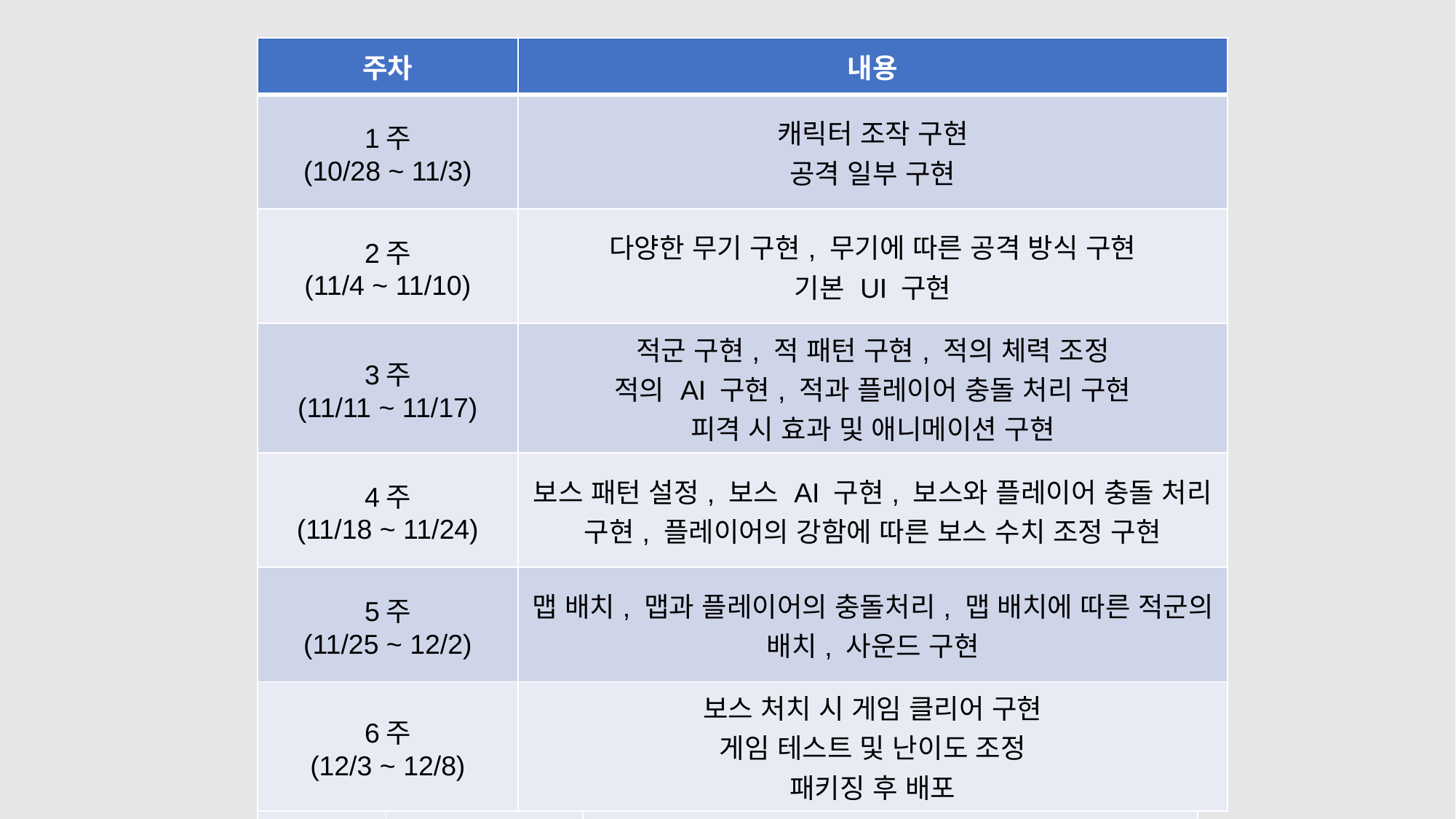

| 1주차 | 리소스 수집 | 1. 리소스 수집 ( 100% ) |
| --- | --- | --- |
| 2주차 | 캐릭터, 맵 오브젝트 | 캐릭터, 캐릭터 기본 능력 구현 ( 30% ) 맵의 충돌물, 아이템 구현 ( 0% ) |
| 3주차 | 적 오브젝트 | 기본몹, 포탑 구현 ( 20% ) 기본몹과 캐릭터의 공격 충돌체크, 캐릭터와 기본몹의 충돌체크 구현 (0 %) 보스몹의 패턴 구현 (0 %) |
| 4주차 |  |  |
| 5주차 | 버그 탐색 및 중간점검 | 메뉴 구현 (0 %) 플레이를 통해 버그 탐색 후 수정 (0 %) 2주차와 3주차에서 구현한 것들이 제대로 작동하는지 확인 (0 %) |
| 6주차 | 캐릭터 오브젝트 최종 | 캐릭터의 추가 기능들을 구현 캐릭터에 따른 카메라의 움직임 보완 |
| 7주차 | 적 오브젝트 최종 | 보스의 추가패턴 구현 터렛, 비행유닛의 움직임 수정 적 추가, 충돌체크 보완 |
| 8주차 | 맵 구성 | 1. 맵의 구조, 적의 배치, 세이브 포인트의 위치 조정 플레이시 클리어 가능한지 테스트 클리어 점수, 도전과제 부분 구현 |
| 9주차 | 난이도 | 도전과제 클리어시 어려운 난이도 생성되도록 구현 적군의 추가배치 혹은 패턴의 변화를 통해 상위 난이도 구현 |
| 10주차 | 마무리 | 1. 최종 점검 및 릴리즈 후 배포를 통해 평가받기 |
| 주차 | 내용 |
| --- | --- |
| 1주 (10/28 ~ 11/3) | 캐릭터 조작 구현 공격 일부 구현 |
| 2주 (11/4 ~ 11/10) | 다양한 무기 구현, 무기에 따른 공격 방식 구현 기본 UI 구현 |
| 3주 (11/11 ~ 11/17) | 적군 구현, 적 패턴 구현, 적의 체력 조정 적의 AI 구현, 적과 플레이어 충돌 처리 구현 피격 시 효과 및 애니메이션 구현 |
| 4주 (11/18 ~ 11/24) | 보스 패턴 설정, 보스 AI 구현, 보스와 플레이어 충돌 처리 구현, 플레이어의 강함에 따른 보스 수치 조정 구현 |
| 5주 (11/25 ~ 12/2) | 맵 배치, 맵과 플레이어의 충돌처리, 맵 배치에 따른 적군의 배치, 사운드 구현 |
| 6주 (12/3 ~ 12/8) | 보스 처치 시 게임 클리어 구현 게임 테스트 및 난이도 조정 패키징 후 배포 |